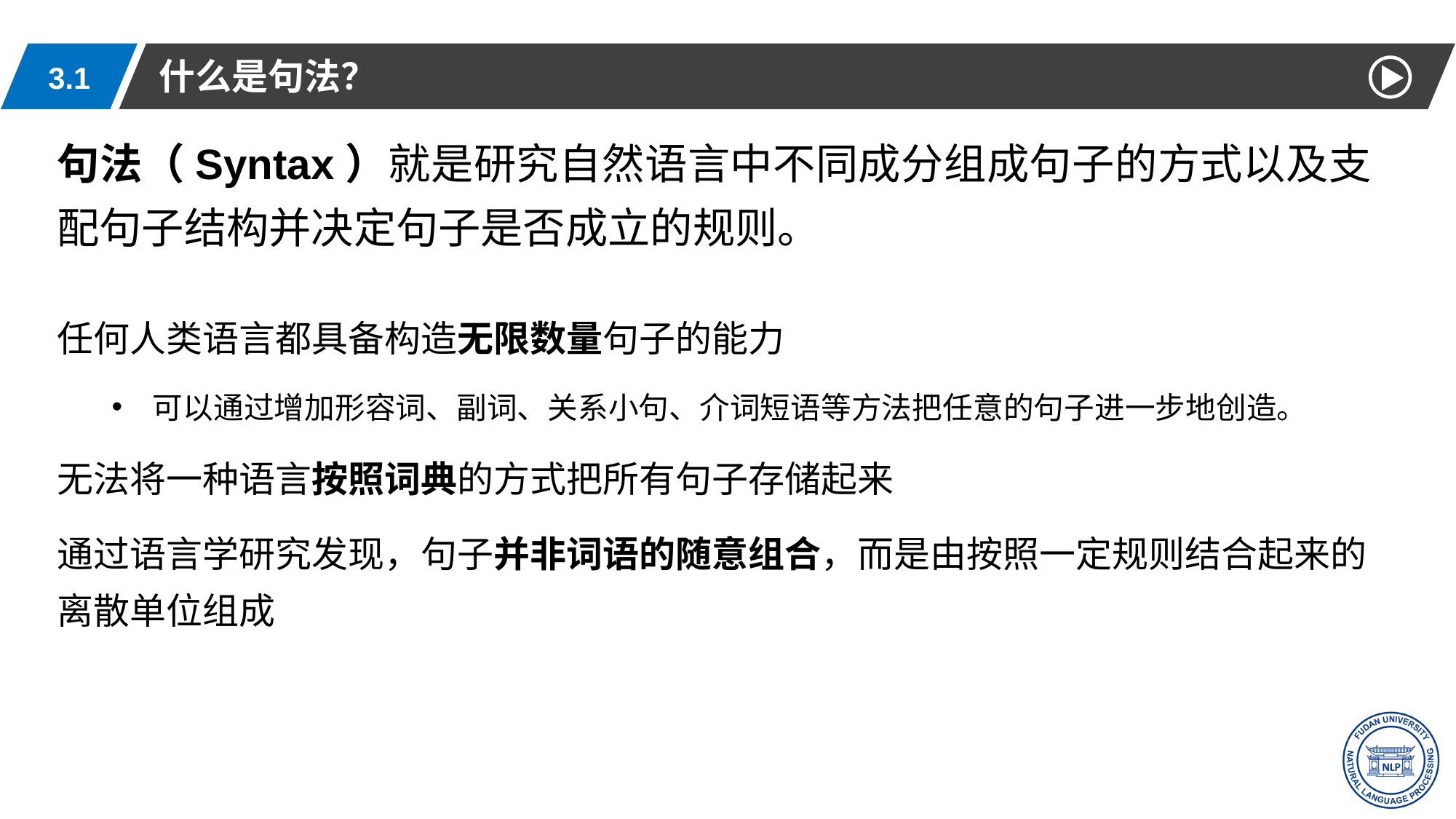

什么是句法？
3.1

句法（Syntax）就是研究自然语言中不同成分组成句子的方式以及支配句子结构并决定句子是否成立的规则。
任何人类语言都具备构造无限数量句子的能力
可以通过增加形容词、副词、关系小句、介词短语等方法把任意的句子进一步地创造。
无法将一种语言按照词典的方式把所有句子存储起来
通过语言学研究发现，句子并非词语的随意组合，而是由按照一定规则结合起来的离散单位组成
4